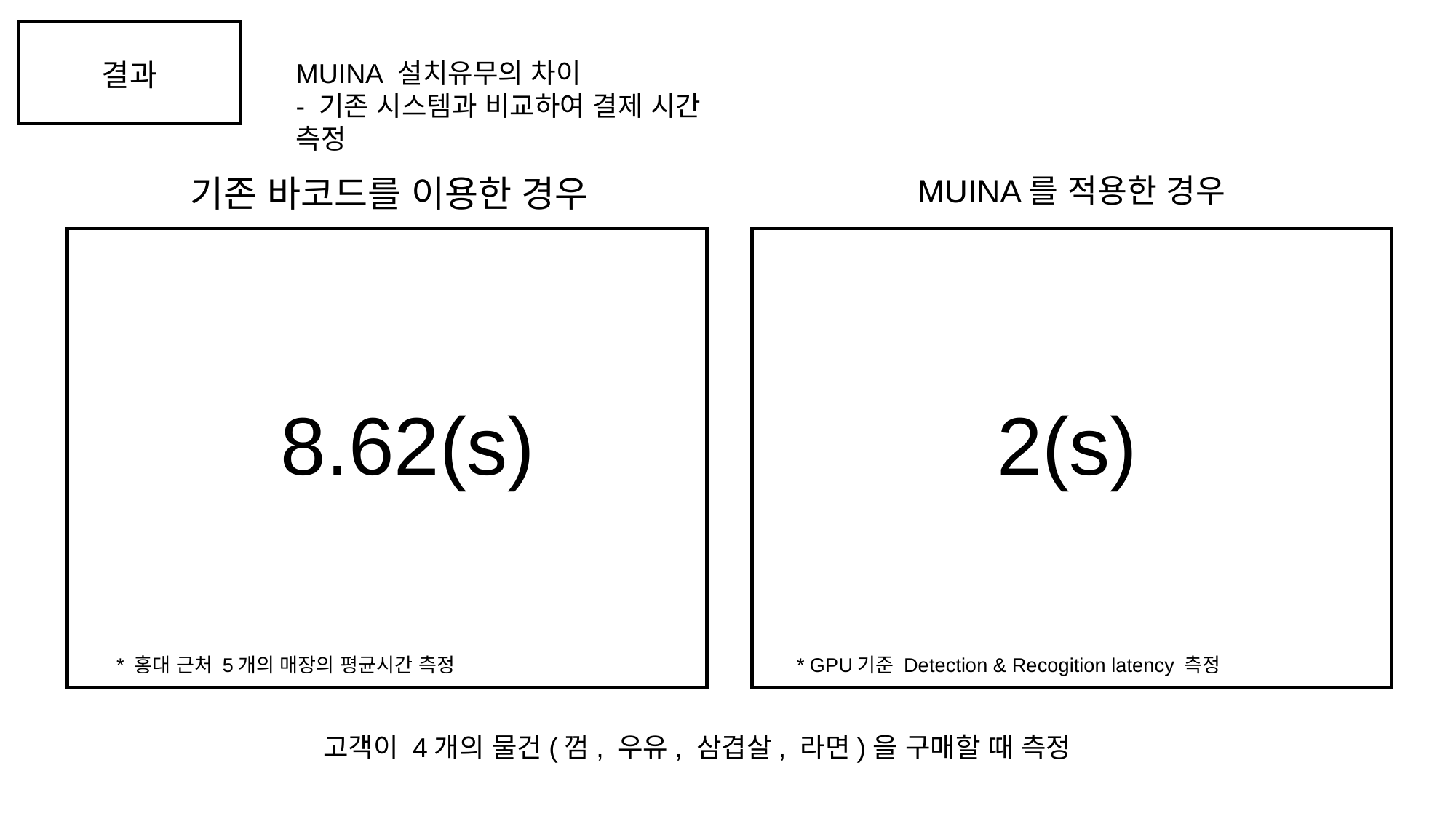

결과
MUINA 설치유무의 차이
- 기존 시스템과 비교하여 결제 시간 측정
기존 바코드를 이용한 경우
MUINA를 적용한 경우

8.62(s)

 * 홍대 근처 5개의 매장의 평균시간 측정

  2(s)

         * GPU기준 Detection & Recogition latency 측정

고객이 4개의 물건(껌, 우유, 삼겹살, 라면)을 구매할 때 측정